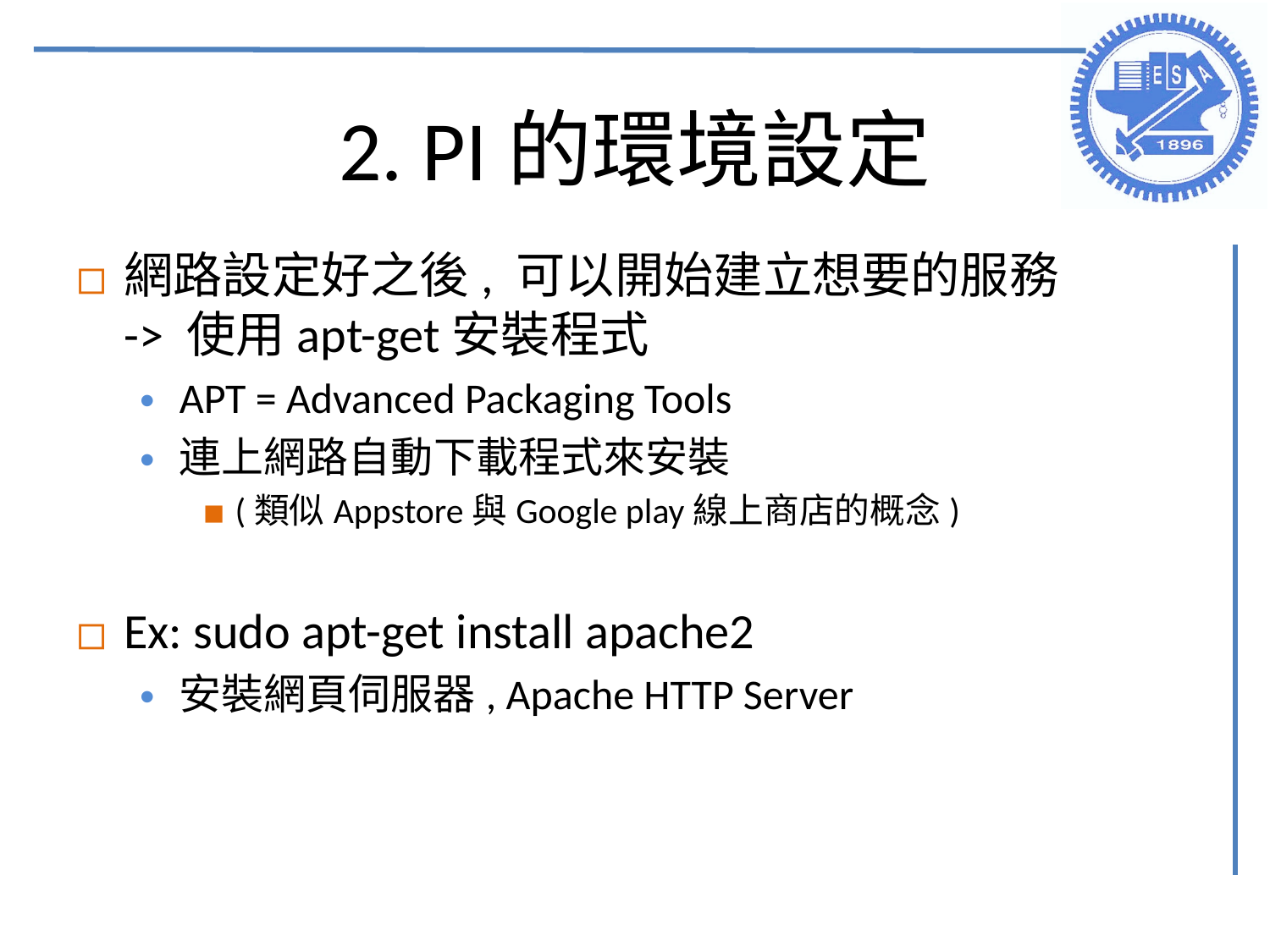

# 2. PI的環境設定
網路設定好之後, 可以開始建立想要的服務
-> 使用apt-get安裝程式
APT = Advanced Packaging Tools
連上網路自動下載程式來安裝
(類似Appstore與Google play線上商店的概念)

Ex: sudo apt-get install apache2
安裝網頁伺服器, Apache HTTP Server